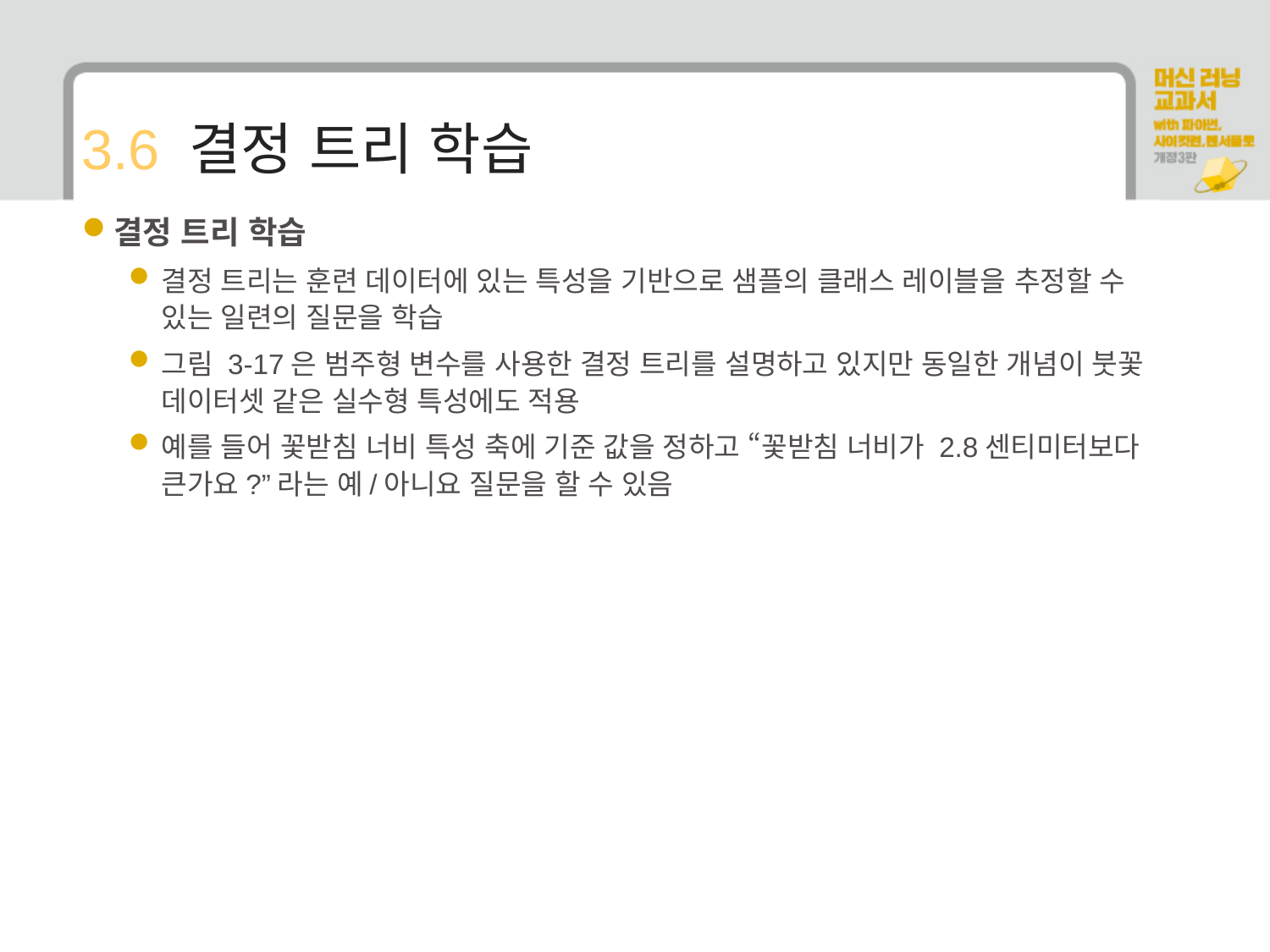

# 3.6 결정 트리 학습
결정 트리 학습
결정 트리는 훈련 데이터에 있는 특성을 기반으로 샘플의 클래스 레이블을 추정할 수 있는 일련의 질문을 학습
그림 3-17은 범주형 변수를 사용한 결정 트리를 설명하고 있지만 동일한 개념이 붓꽃 데이터셋 같은 실수형 특성에도 적용
예를 들어 꽃받침 너비 특성 축에 기준 값을 정하고 “꽃받침 너비가 2.8센티미터보다 큰가요?”라는 예/아니요 질문을 할 수 있음